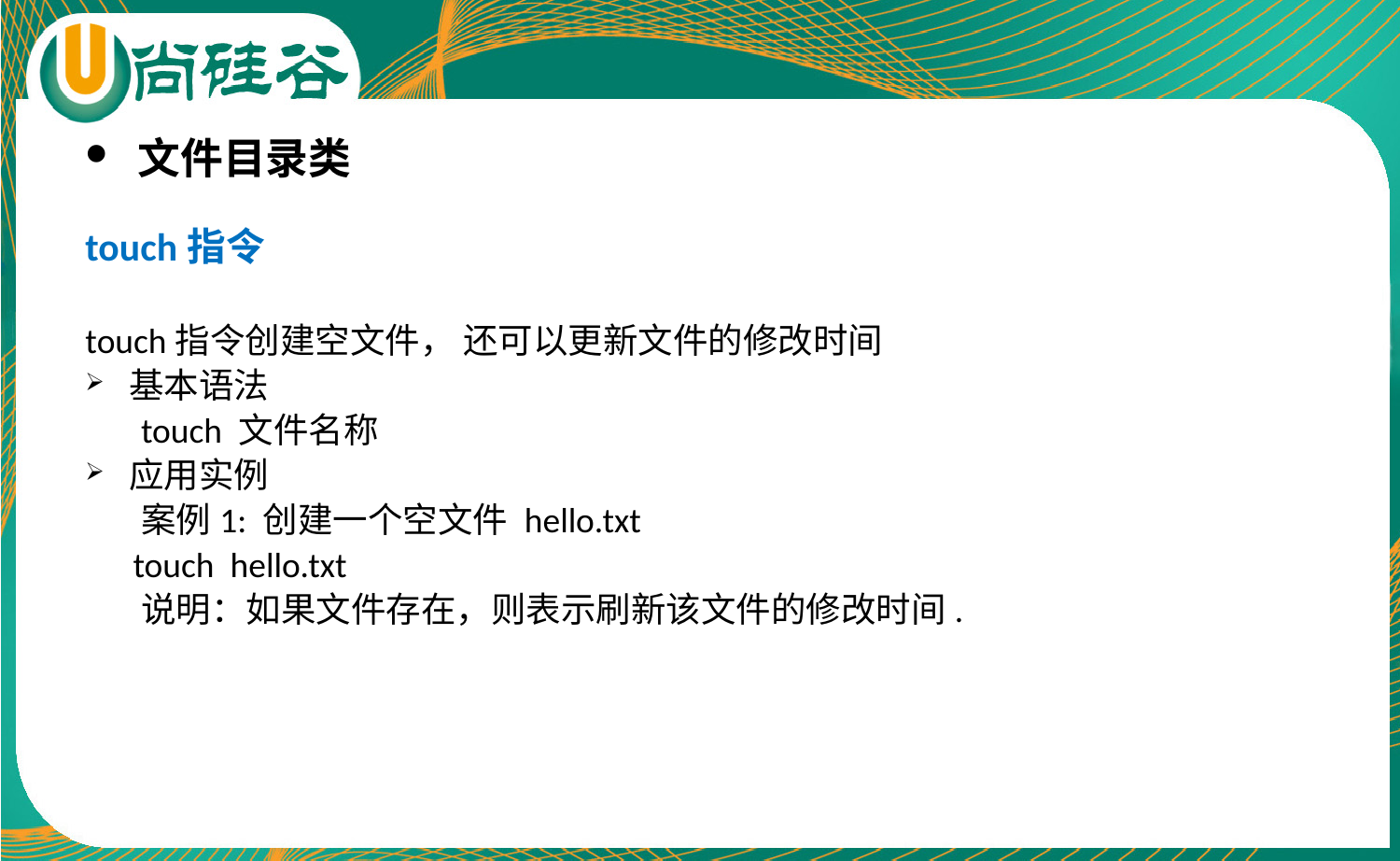

文件目录类
touch指令
touch指令创建空文件， 还可以更新文件的修改时间
基本语法
       touch 文件名称
应用实例
      案例1: 创建一个空文件 hello.txt
      touch  hello.txt
      说明：如果文件存在，则表示刷新该文件的修改时间.